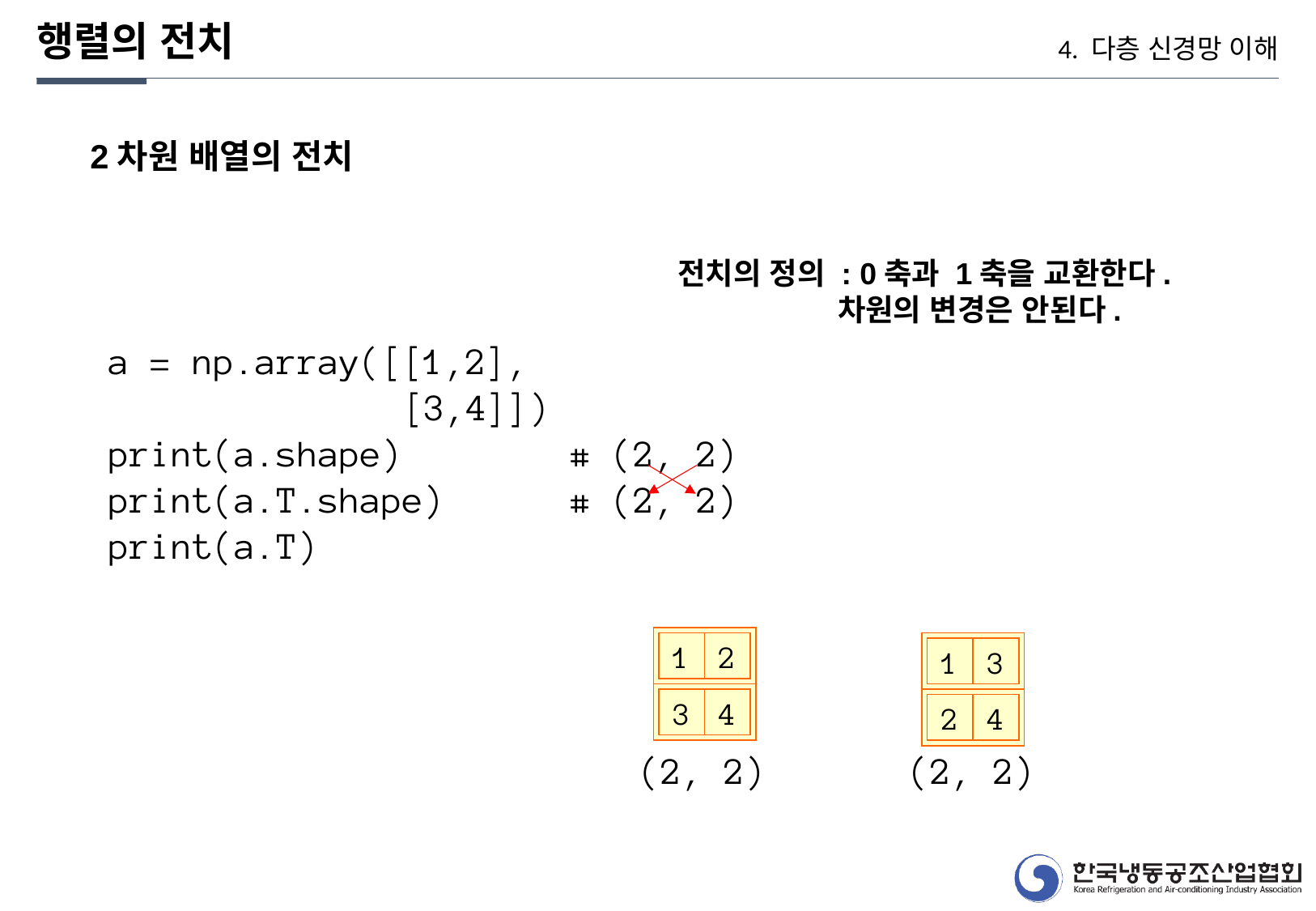

행렬의 전치
4. 다층 신경망 이해
2차원 배열의 전치
전치의 정의 : 0축과 1축을 교환한다.
                  차원의 변경은 안된다.
a = np.array([[1,2],
              [3,4]])
print(a.shape)        # (2, 2)
print(a.T.shape)      # (2, 2)
print(a.T)

1
2

1
3

3
4

2
4
(2, 2)
(2, 2)